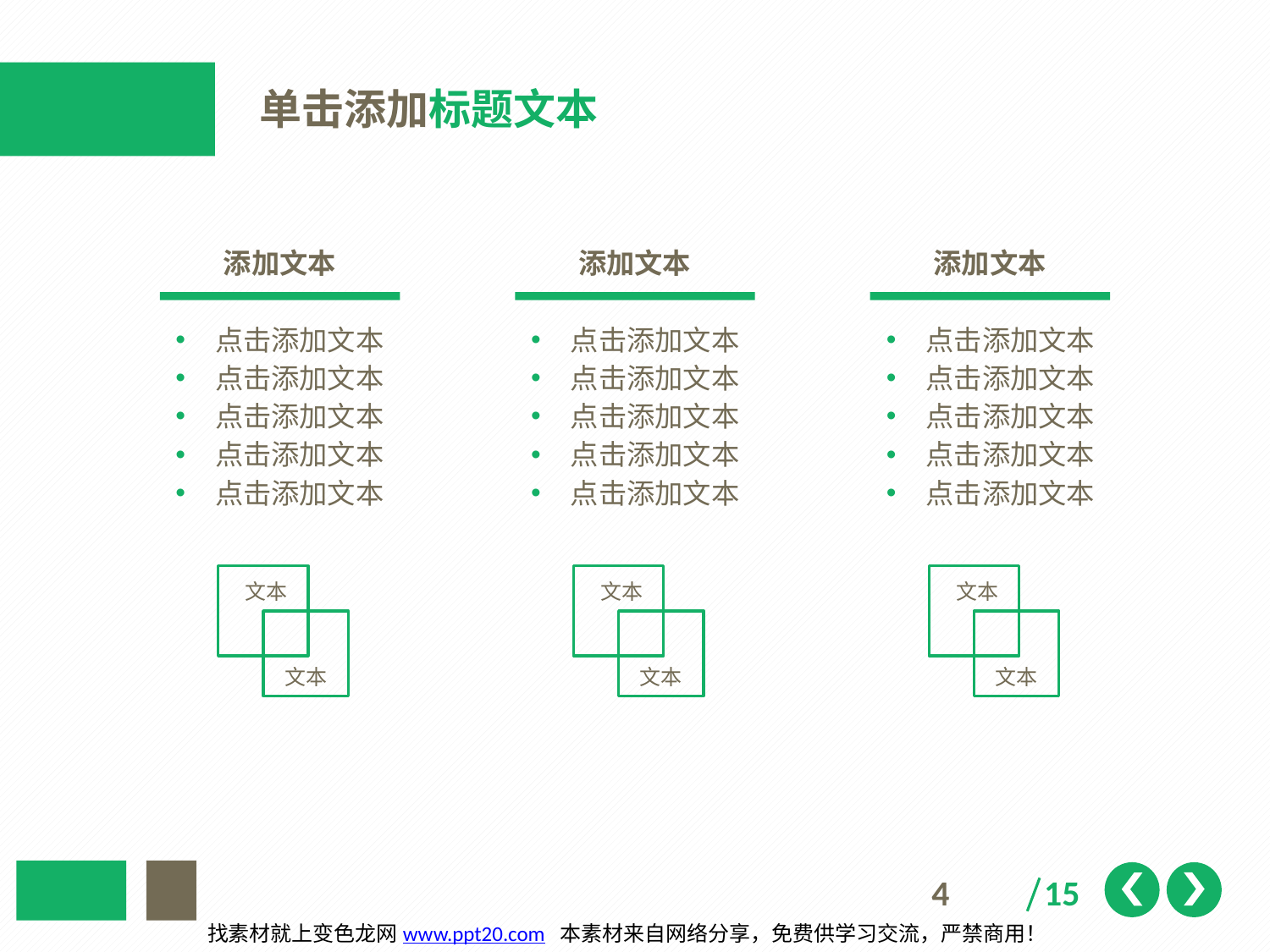

单击添加标题文本
添加文本

添加文本

添加文本

点击添加文本
点击添加文本
点击添加文本
点击添加文本
点击添加文本
点击添加文本
点击添加文本
点击添加文本
点击添加文本
点击添加文本
点击添加文本
点击添加文本
点击添加文本
点击添加文本
点击添加文本

文本

文本

文本

文本

文本

文本